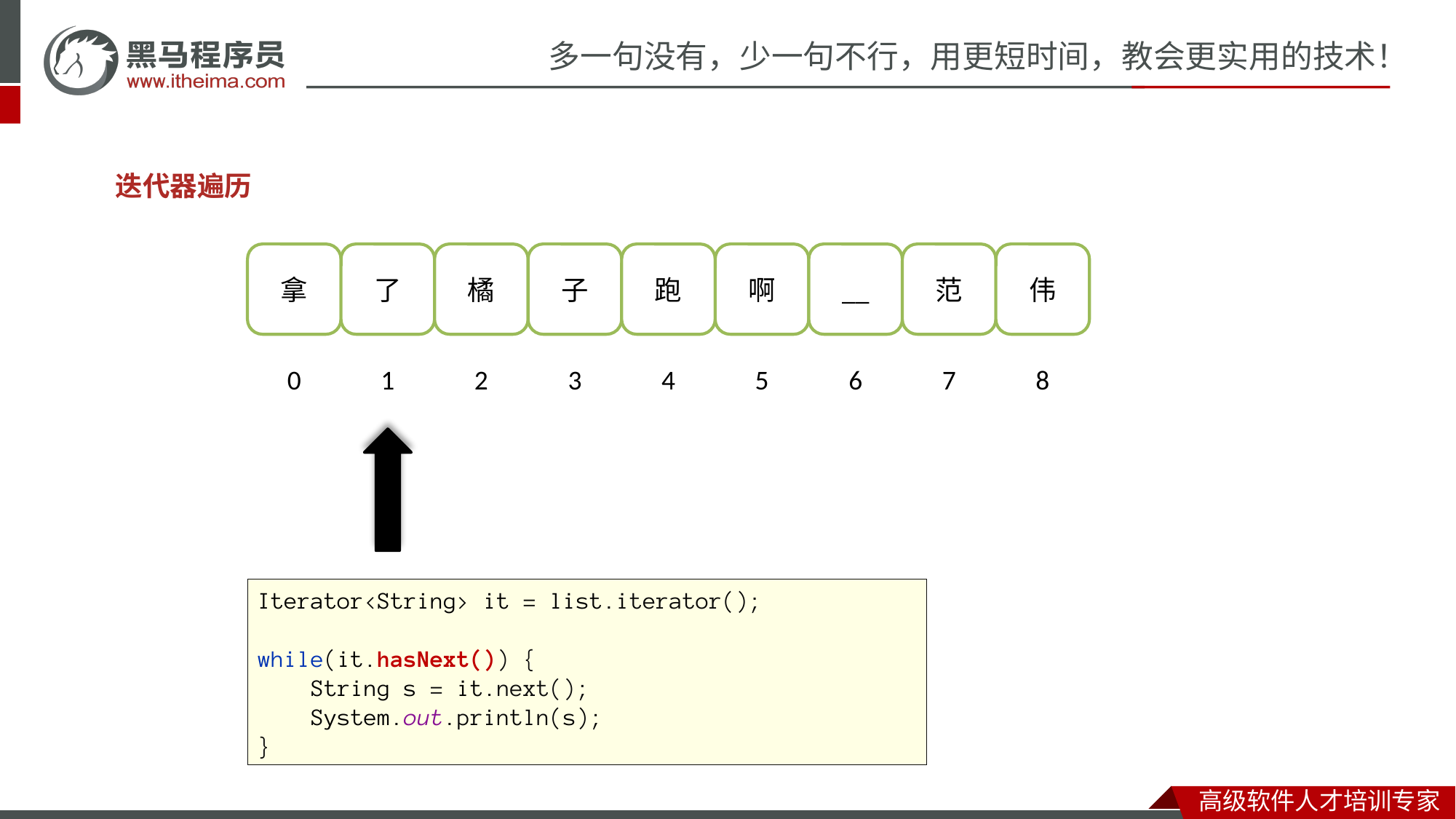

迭代器遍历
拿
了
橘
子
跑
啊
__
范
伟
0
1
2
3
4
5
6
7
8

Iterator<String> it = list.iterator();
while(it.hasNext()) {
    String s = it.next();
    System.out.println(s);
}